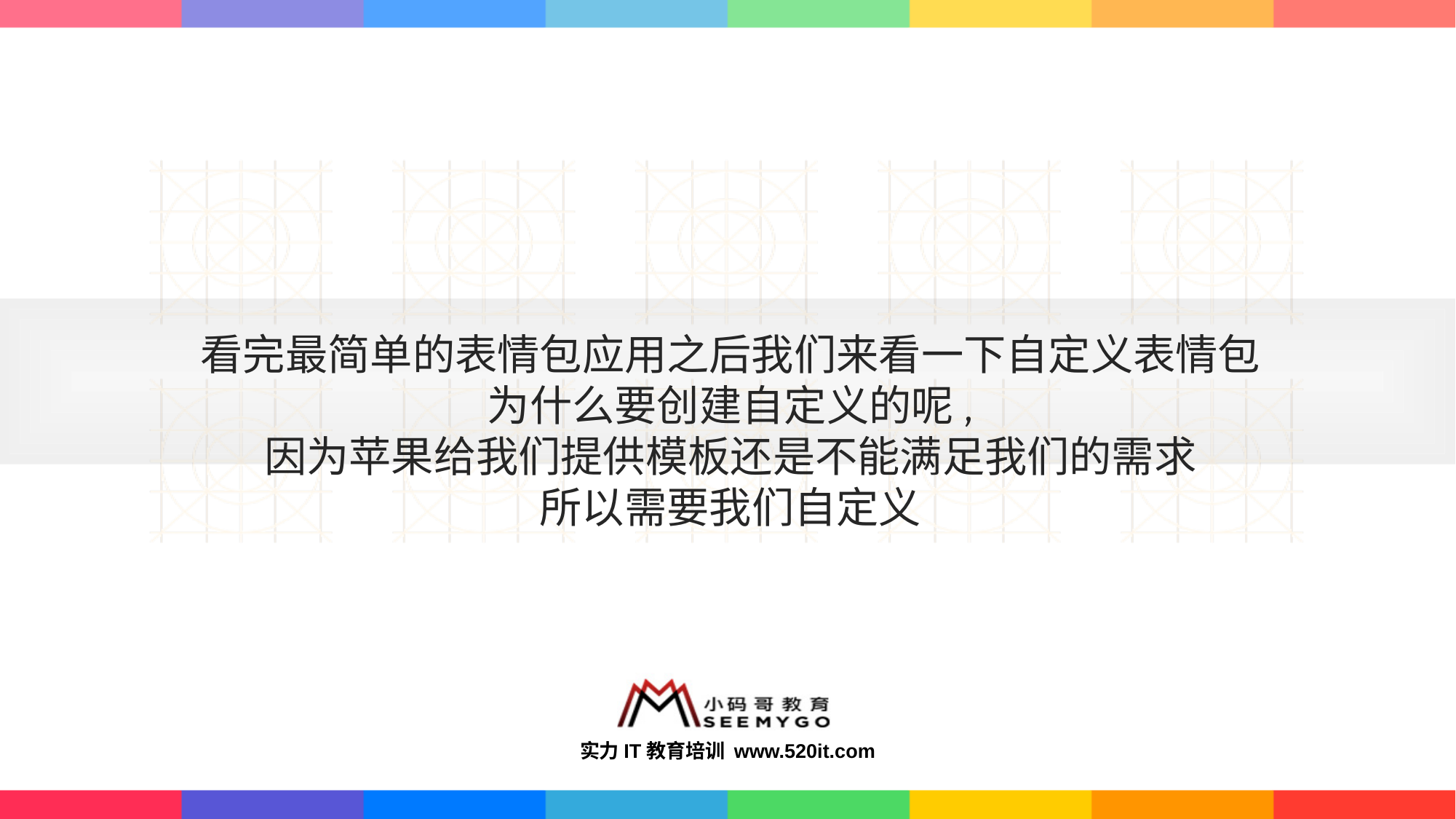

# 看完最简单的表情包应用之后我们来看一下自定义表情包 为什么要创建自定义的呢, 因为苹果给我们提供模板还是不能满足我们的需求 所以需要我们自定义